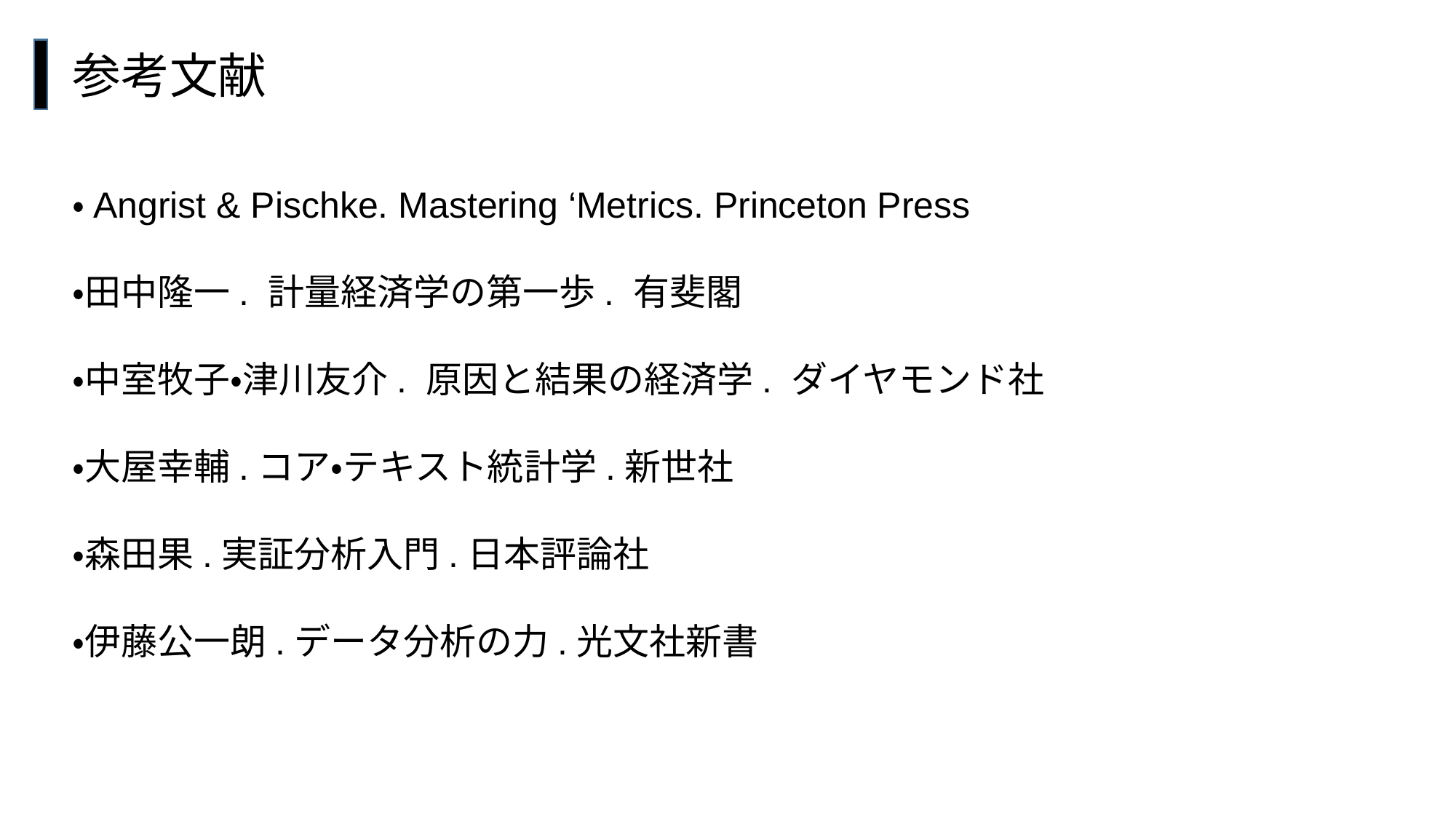

参考文献

・Angrist & Pischke. Mastering ‘Metrics. Princeton Press

・田中隆一. 計量経済学の第一歩. 有斐閣

・中室牧子・津川友介. 原因と結果の経済学. ダイヤモンド社

・大屋幸輔.コア・テキスト統計学.新世社

・森田果.実証分析入門.日本評論社

・伊藤公一朗.データ分析の力.光文社新書

#
セレクション・バイアス